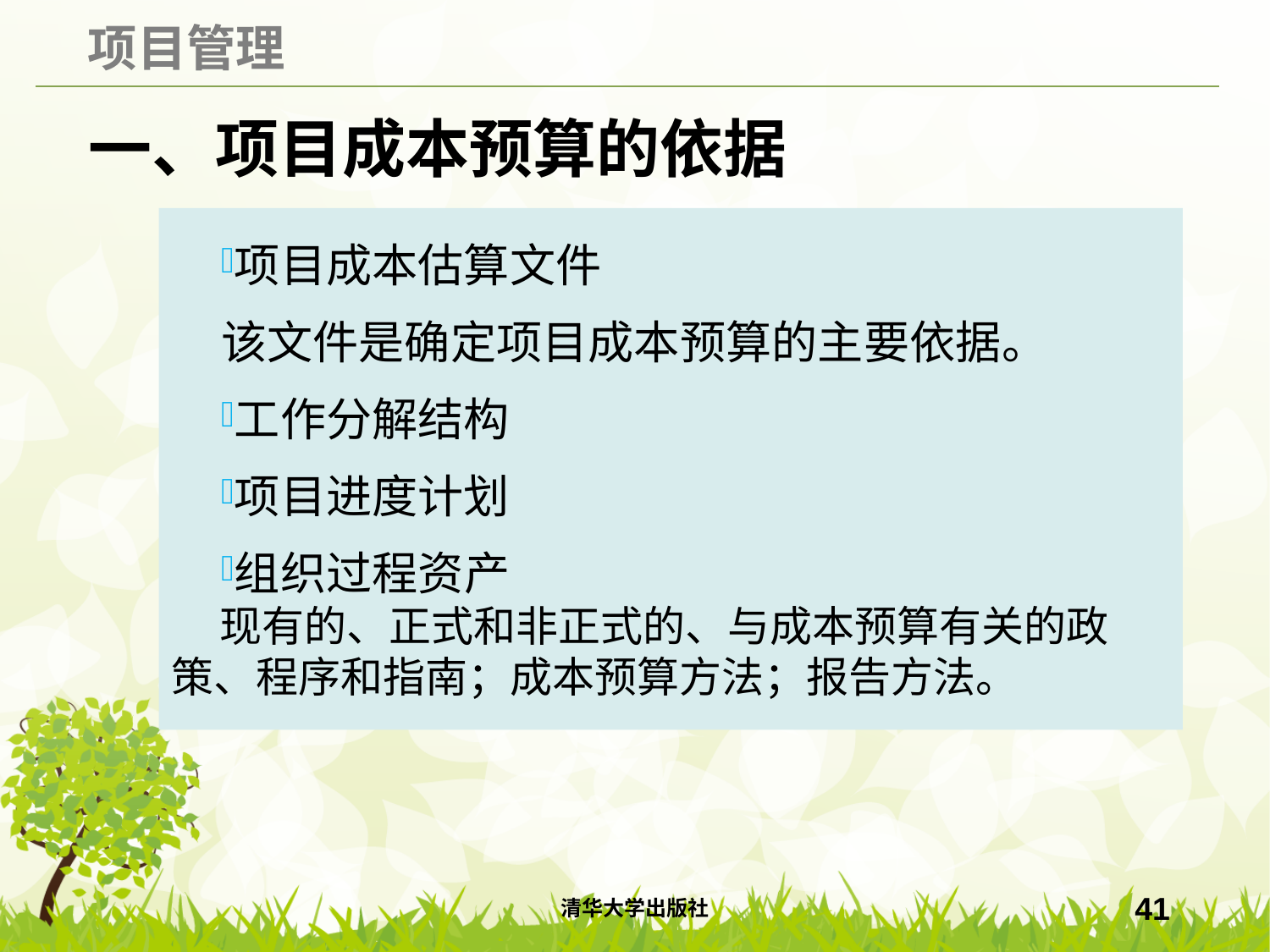

# 一、项目成本预算的依据
项目成本估算文件
该文件是确定项目成本预算的主要依据。
工作分解结构
项目进度计划
组织过程资产
    现有的、正式和非正式的、与成本预算有关的政策、程序和指南；成本预算方法；报告方法。
清华大学出版社
41